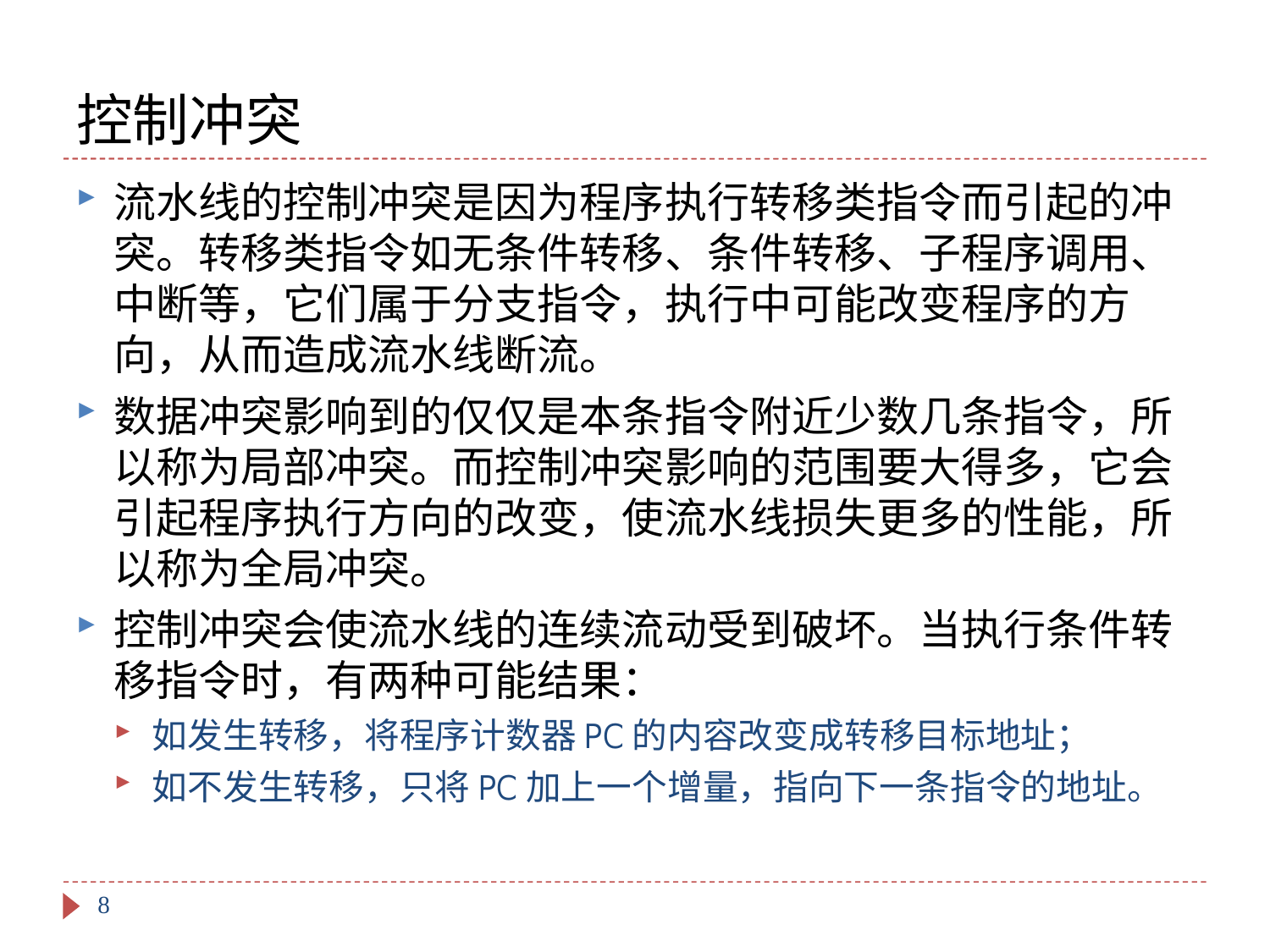

# 控制冲突
流水线的控制冲突是因为程序执行转移类指令而引起的冲突。转移类指令如无条件转移、条件转移、子程序调用、中断等，它们属于分支指令，执行中可能改变程序的方向，从而造成流水线断流。
数据冲突影响到的仅仅是本条指令附近少数几条指令，所以称为局部冲突。而控制冲突影响的范围要大得多，它会引起程序执行方向的改变，使流水线损失更多的性能，所以称为全局冲突。
控制冲突会使流水线的连续流动受到破坏。当执行条件转移指令时，有两种可能结果：
如发生转移，将程序计数器PC的内容改变成转移目标地址；
如不发生转移，只将PC加上一个增量，指向下一条指令的地址。

8